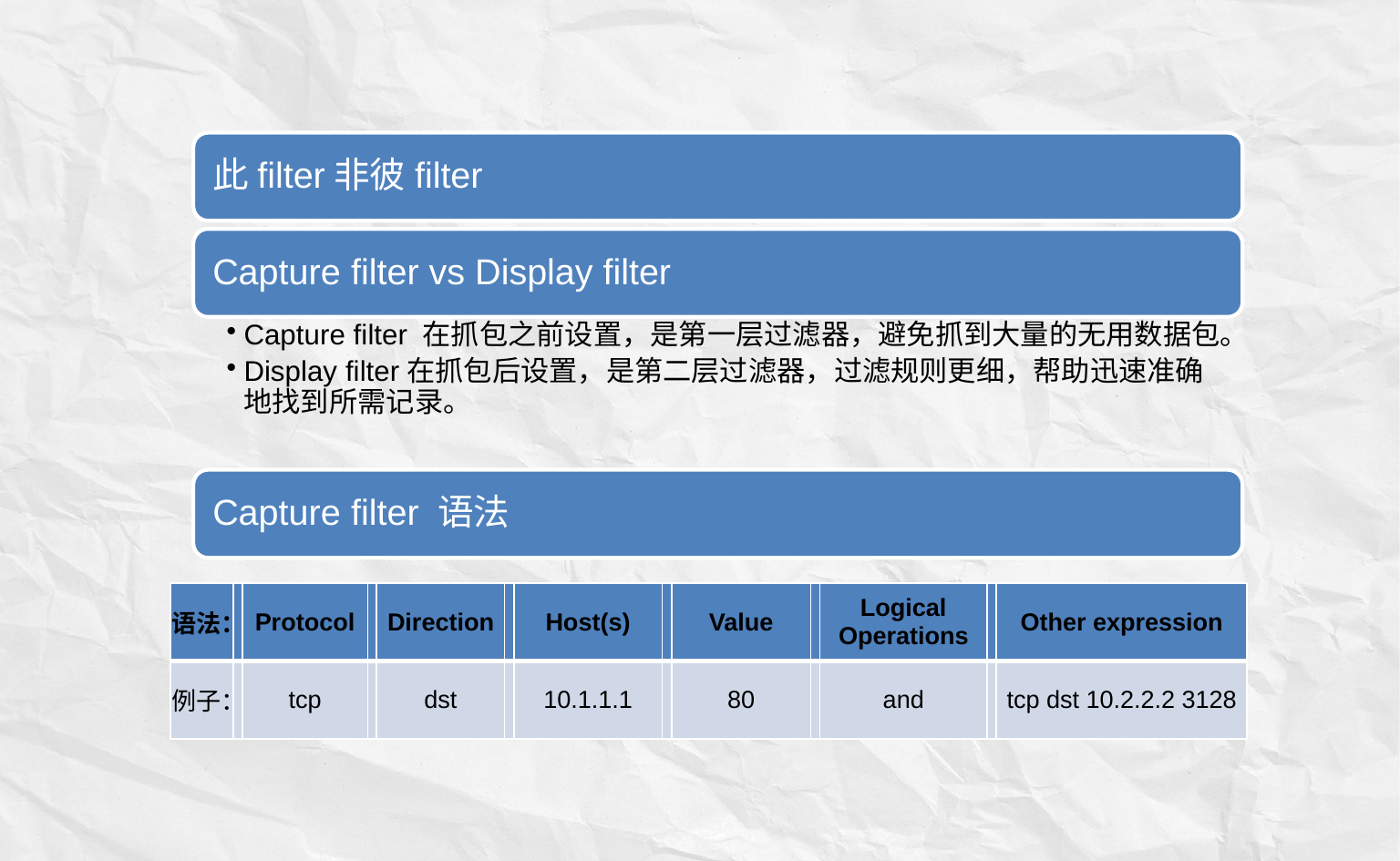

此filter非彼filter
Capture filter vs Display filter
Capture filter 在抓包之前设置，是第一层过滤器，避免抓到大量的无用数据包。
Display filter在抓包后设置，是第二层过滤器，过滤规则更细，帮助迅速准确地找到所需记录。
Capture filter 语法
| 语法： |  | Protocol |  | Direction |  | Host(s) |  | Value |  | Logical Operations |  | Other expression |
| --- | --- | --- | --- | --- | --- | --- | --- | --- | --- | --- | --- | --- |
| 例子： |  | tcp |  | dst |  | 10.1.1.1 |  | 80 |  | and |  | tcp dst 10.2.2.2 3128 |